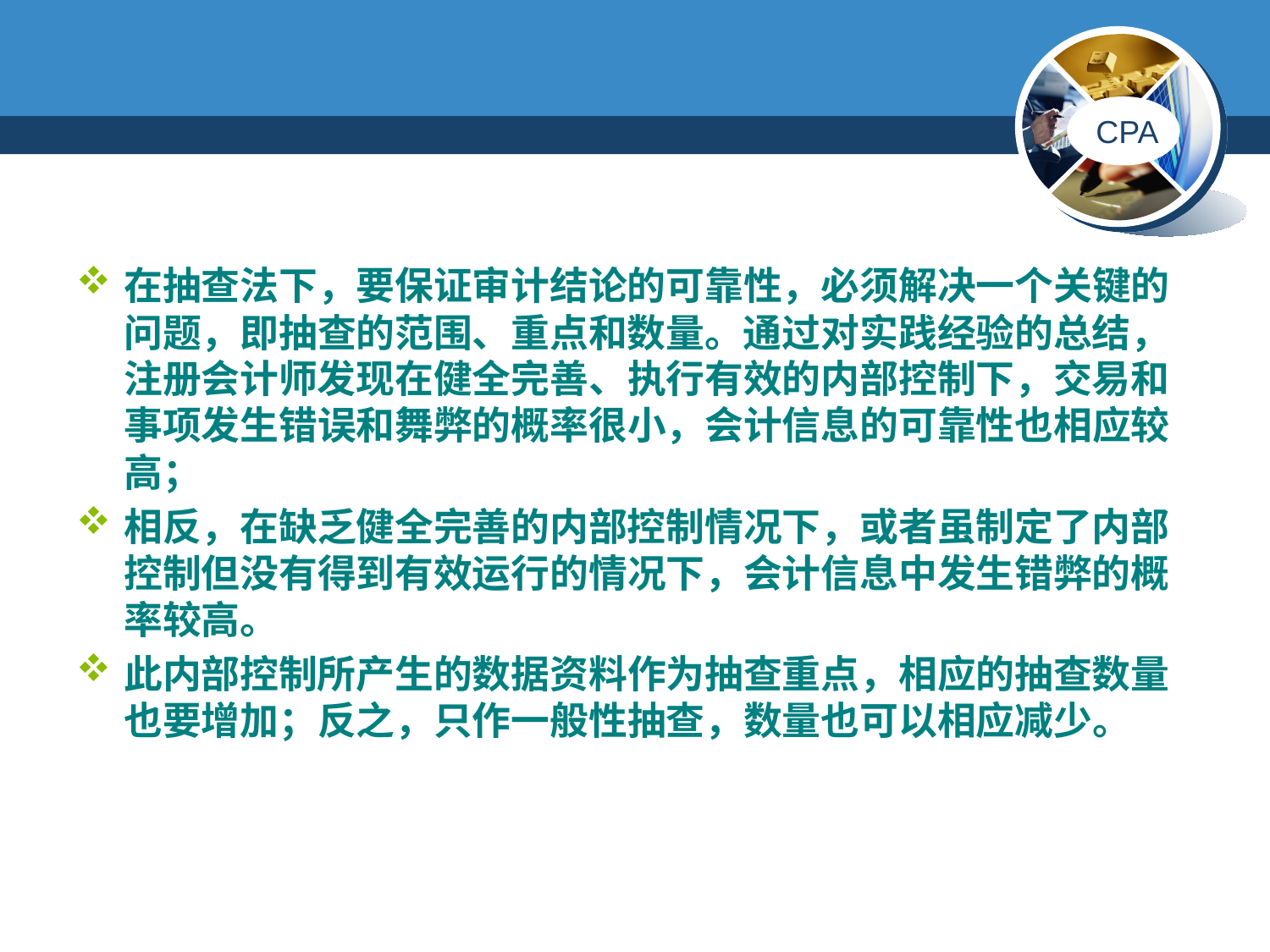

#
在抽查法下，要保证审计结论的可靠性，必须解决一个关键的问题，即抽查的范围、重点和数量。通过对实践经验的总结，注册会计师发现在健全完善、执行有效的内部控制下，交易和事项发生错误和舞弊的概率很小，会计信息的可靠性也相应较高；
相反，在缺乏健全完善的内部控制情况下，或者虽制定了内部控制但没有得到有效运行的情况下，会计信息中发生错弊的概率较高。
此内部控制所产生的数据资料作为抽查重点，相应的抽查数量也要增加；反之，只作一般性抽查，数量也可以相应减少。